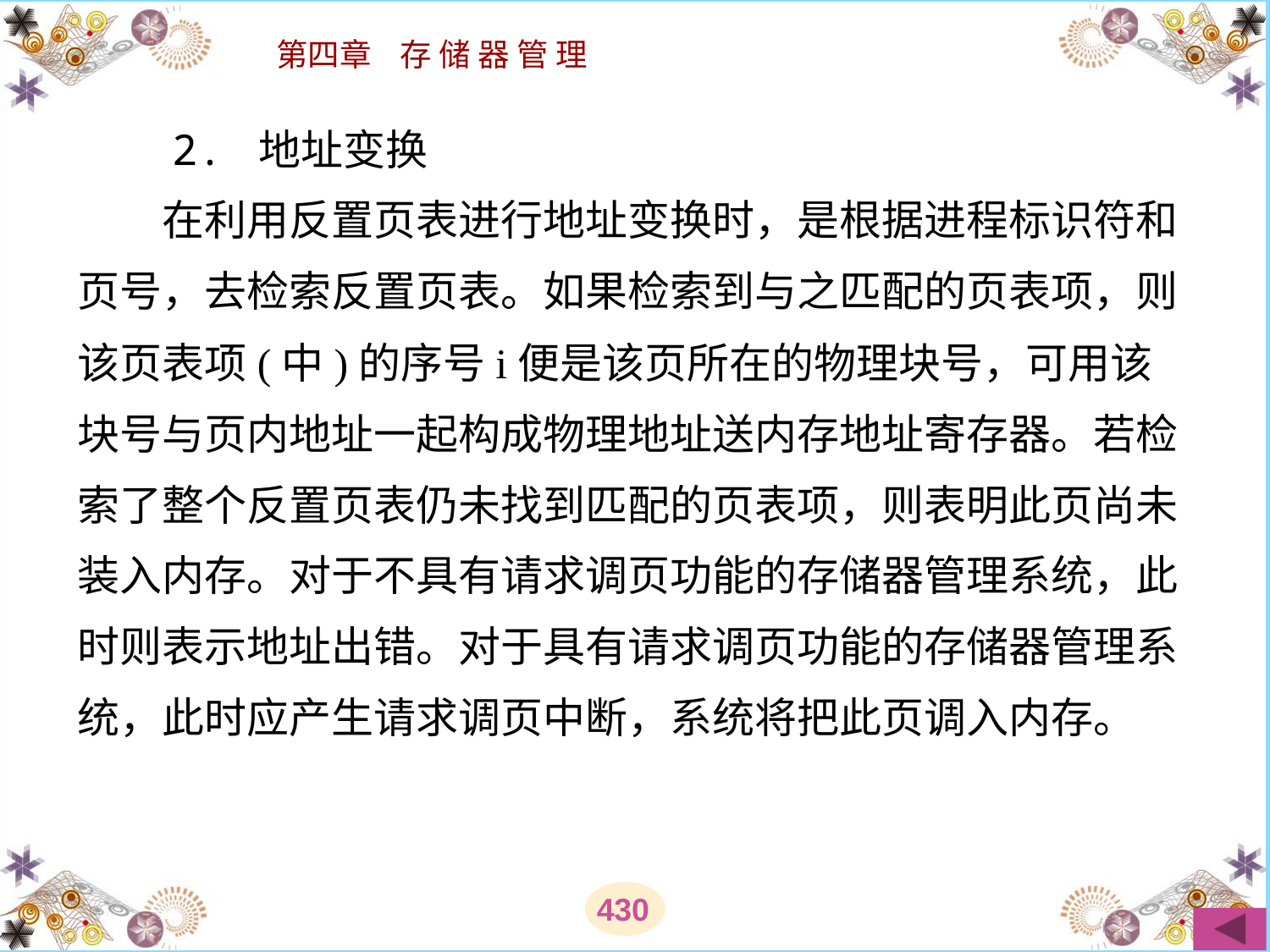

# 2. 地址变换 　　在利用反置页表进行地址变换时，是根据进程标识符和页号，去检索反置页表。如果检索到与之匹配的页表项，则该页表项(中)的序号i便是该页所在的物理块号，可用该块号与页内地址一起构成物理地址送内存地址寄存器。若检索了整个反置页表仍未找到匹配的页表项，则表明此页尚未装入内存。对于不具有请求调页功能的存储器管理系统，此时则表示地址出错。对于具有请求调页功能的存储器管理系统，此时应产生请求调页中断，系统将把此页调入内存。